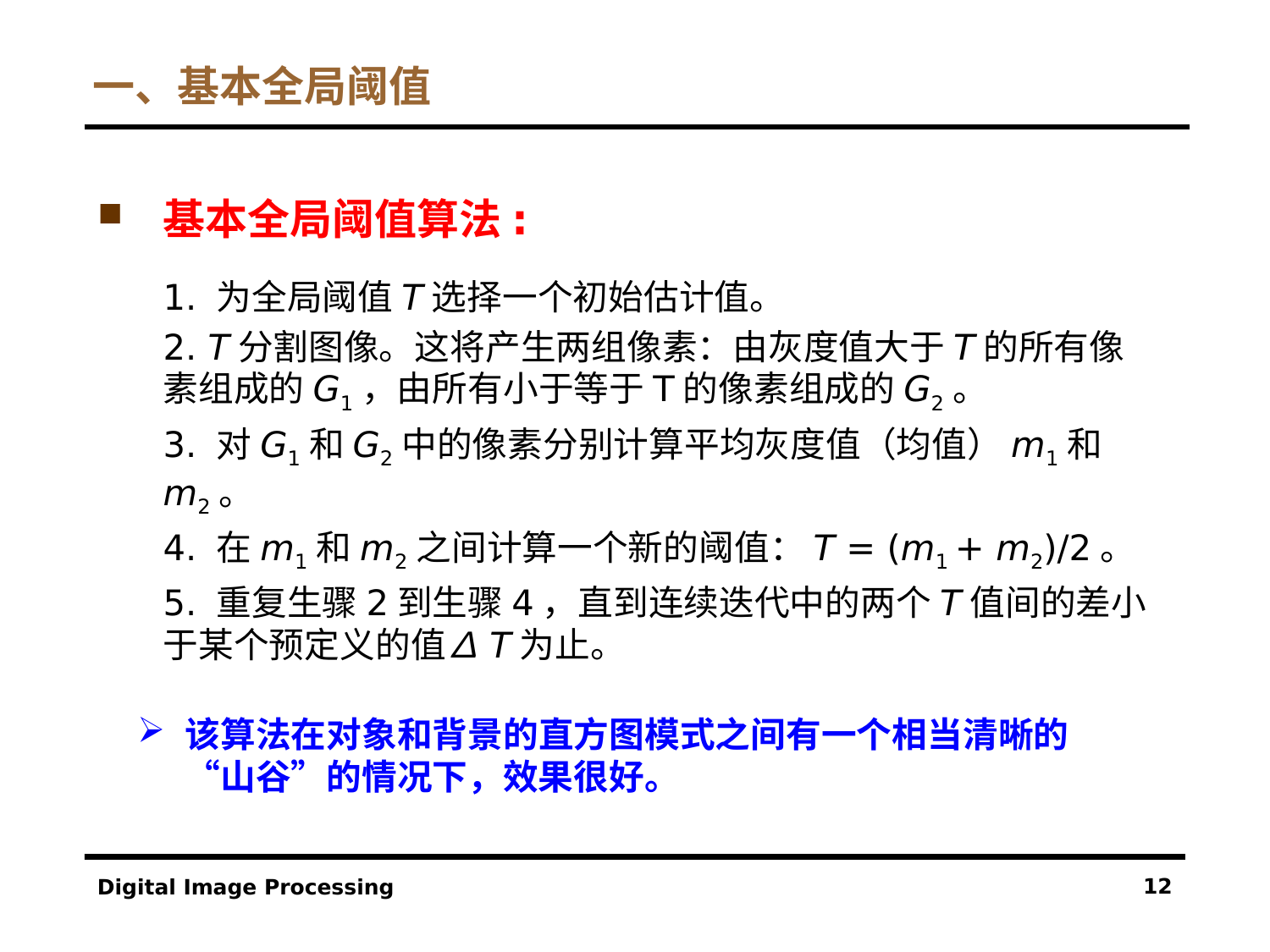

# 一、基本全局阈值
基本全局阈值算法:

1. 为全局阈值T选择一个初始估计值。
2. T分割图像。这将产生两组像素：由灰度值大于T的所有像素组成的G1，由所有小于等于T的像素组成的G2。
3. 对G1和G2中的像素分别计算平均灰度值（均值）m1和m2。
4. 在m1和m2之间计算一个新的阈值：T = (m1 + m2)/2。
5. 重复生骤2到生骤4，直到连续迭代中的两个T值间的差小于某个预定义的值∆T为止。
该算法在对象和背景的直方图模式之间有一个相当清晰的“山谷”的情况下，效果很好。
12
Digital Image Processing